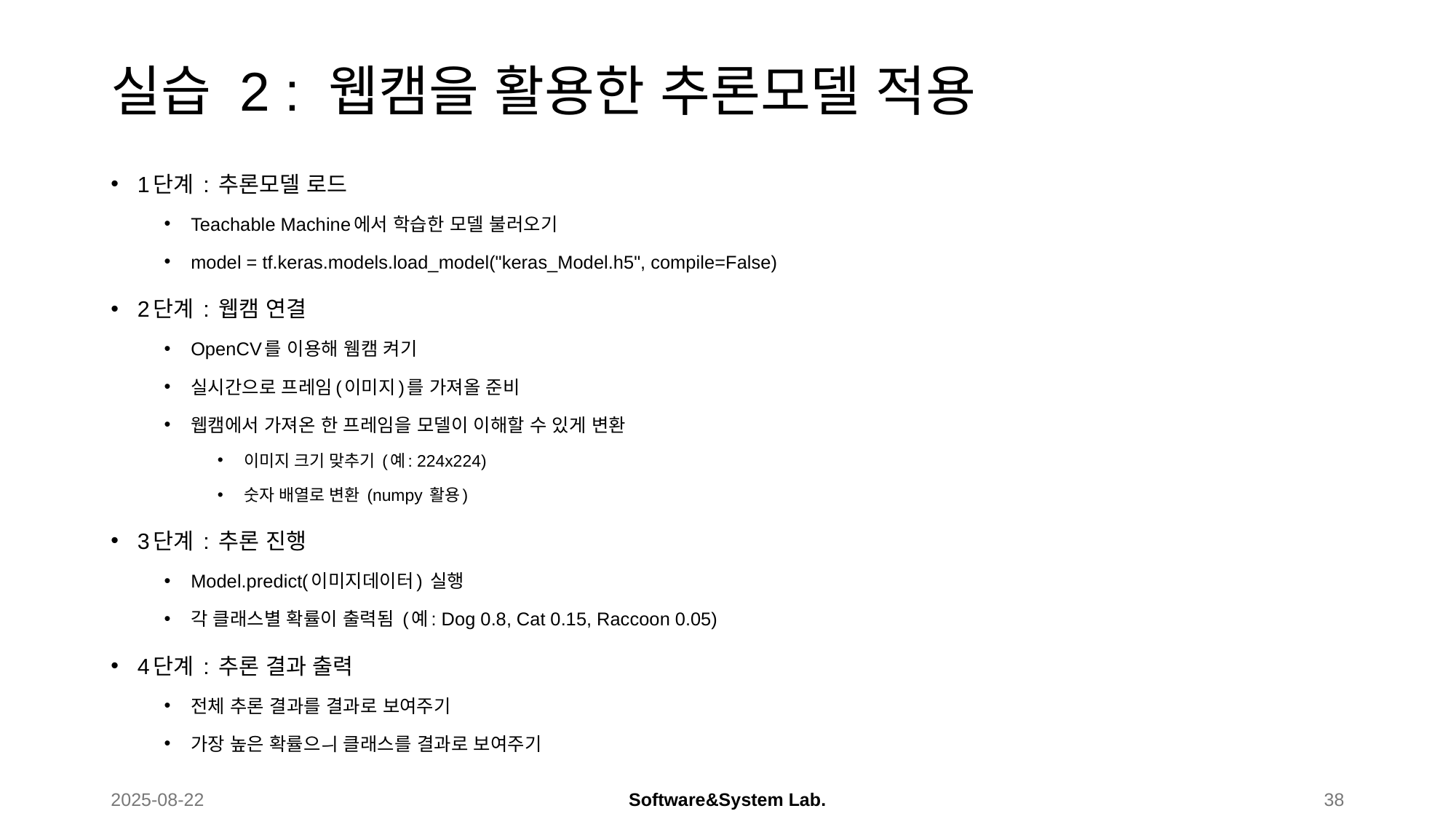

# 실습 2 : 웹캠을 활용한 추론모델 적용
1단계 : 추론모델 로드
Teachable Machine에서 학습한 모델 불러오기
model = tf.keras.models.load_model("keras_Model.h5", compile=False)
2단계 : 웹캠 연결
OpenCV를 이용해 웸캠 켜기
실시간으로 프레임(이미지)를 가져올 준비
웹캠에서 가져온 한 프레임을 모델이 이해할 수 있게 변환
이미지 크기 맞추기 (예: 224x224)
숫자 배열로 변환 (numpy 활용)
3단계 : 추론 진행
Model.predict(이미지데이터) 실행
각 클래스별 확률이 출력됨 (예: Dog 0.8, Cat 0.15, Raccoon 0.05)
4단계 : 추론 결과 출력
전체 추론 결과를 결과로 보여주기
가장 높은 확률으ㅢ 클래스를 결과로 보여주기
2025-08-22
Software&System Lab.
38